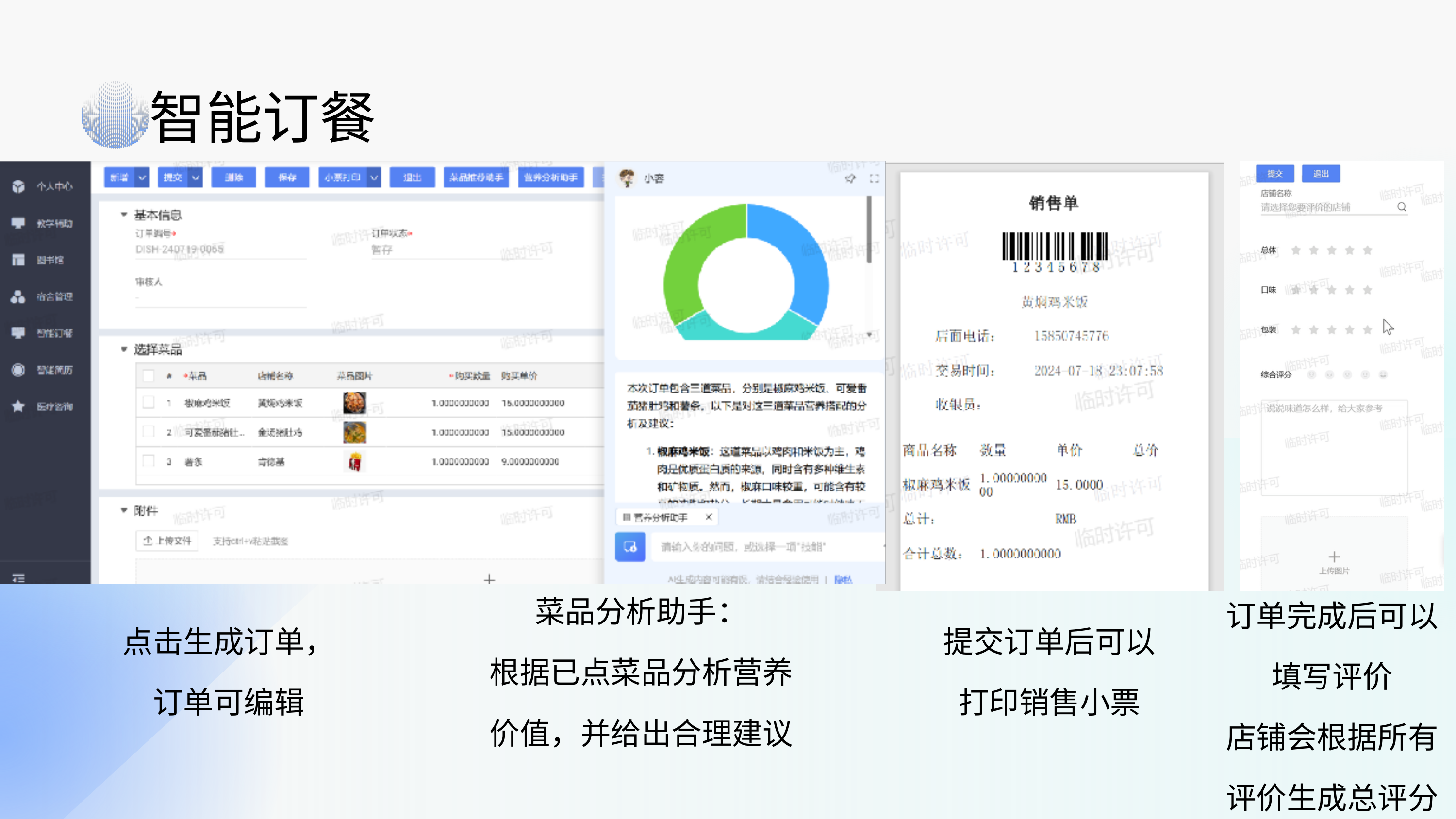

智能订餐

菜品分析助手：
根据已点菜品分析营养价值，并给出合理建议
订单完成后可以填写评价
店铺会根据所有评价生成总评分
点击生成订单，订单可编辑
提交订单后可以打印销售小票